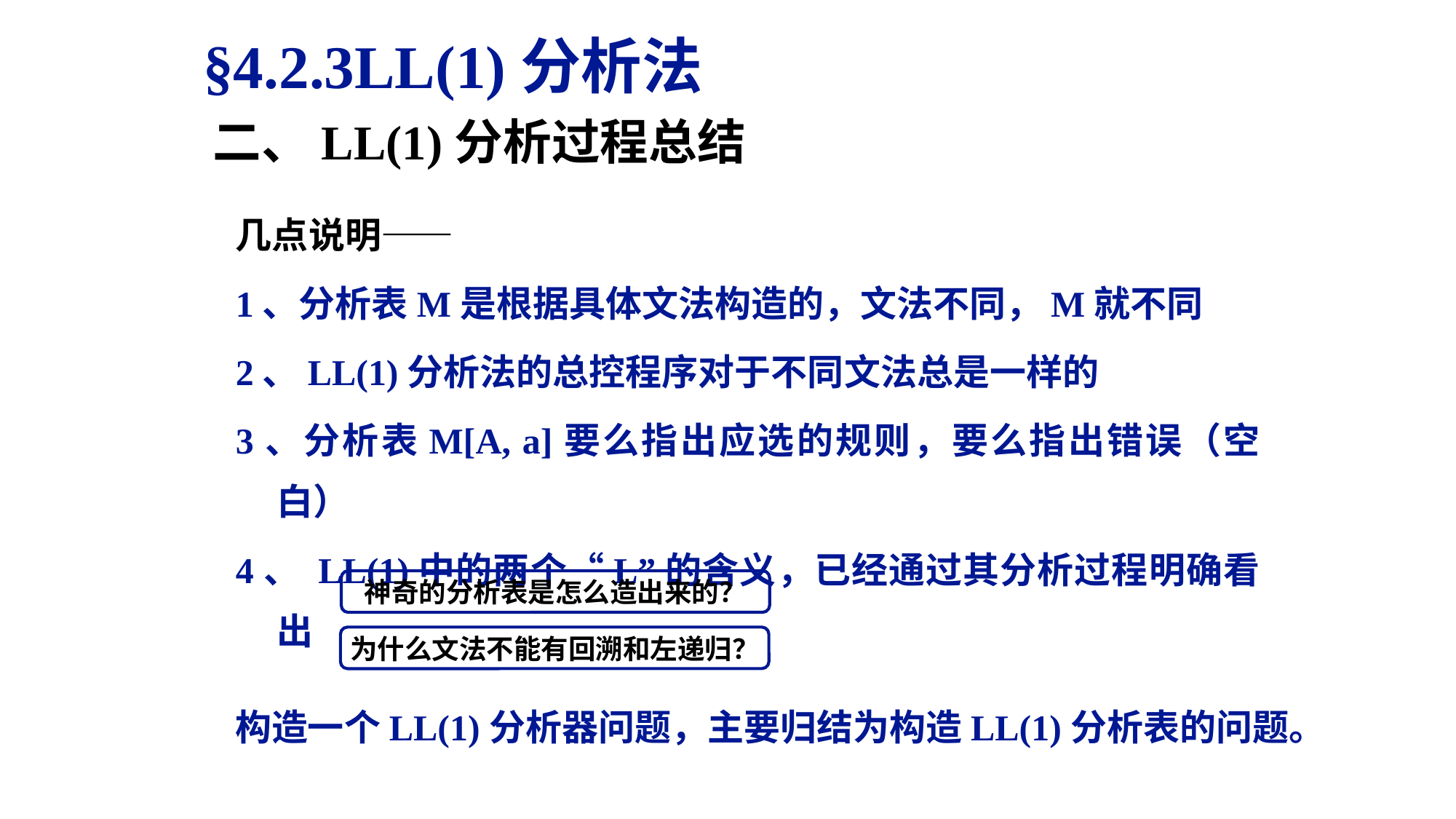

§4.2.3LL(1)分析法
二、LL(1)分析过程总结
几点说明——
1、分析表M是根据具体文法构造的，文法不同，M就不同
2、LL(1)分析法的总控程序对于不同文法总是一样的
3、分析表M[A, a]要么指出应选的规则，要么指出错误（空白）
4、 LL(1)中的两个“L”的含义，已经通过其分析过程明确看出
神奇的分析表是怎么造出来的？
为什么文法不能有回溯和左递归？
构造一个LL(1)分析器问题，主要归结为构造LL(1)分析表的问题。